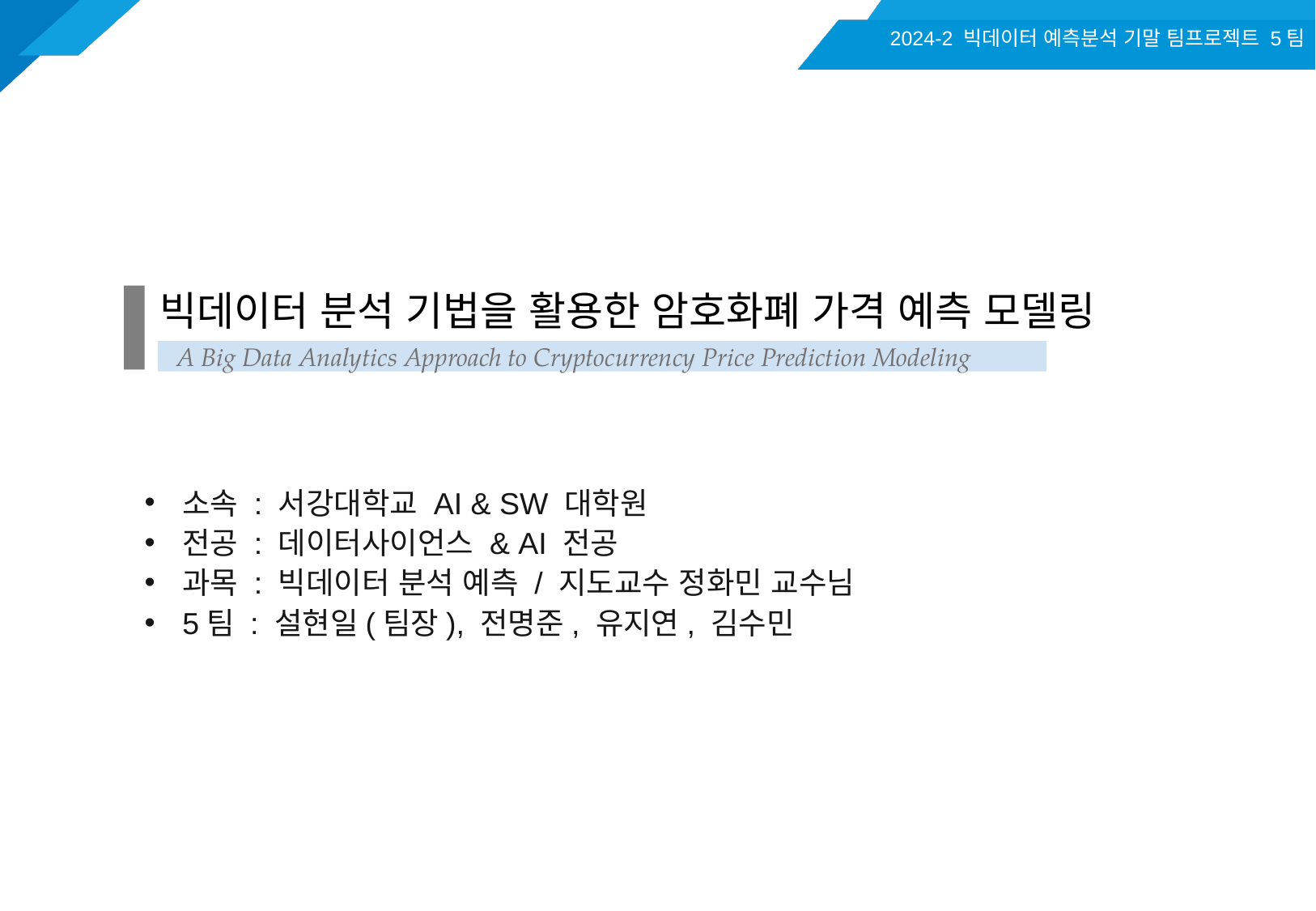

2024-2 빅데이터 예측분석 기말 팀프로젝트 5팀
빅데이터 분석 기법을 활용한 암호화폐 가격 예측 모델링

   A Big Data Analytics Approach to Cryptocurrency Price Prediction Modeling
소속 : 서강대학교 AI & SW 대학원
전공 : 데이터사이언스 & AI 전공
과목 : 빅데이터 분석 예측 / 지도교수 정화민 교수님
5팀 : 설현일(팀장), 전명준, 유지연, 김수민